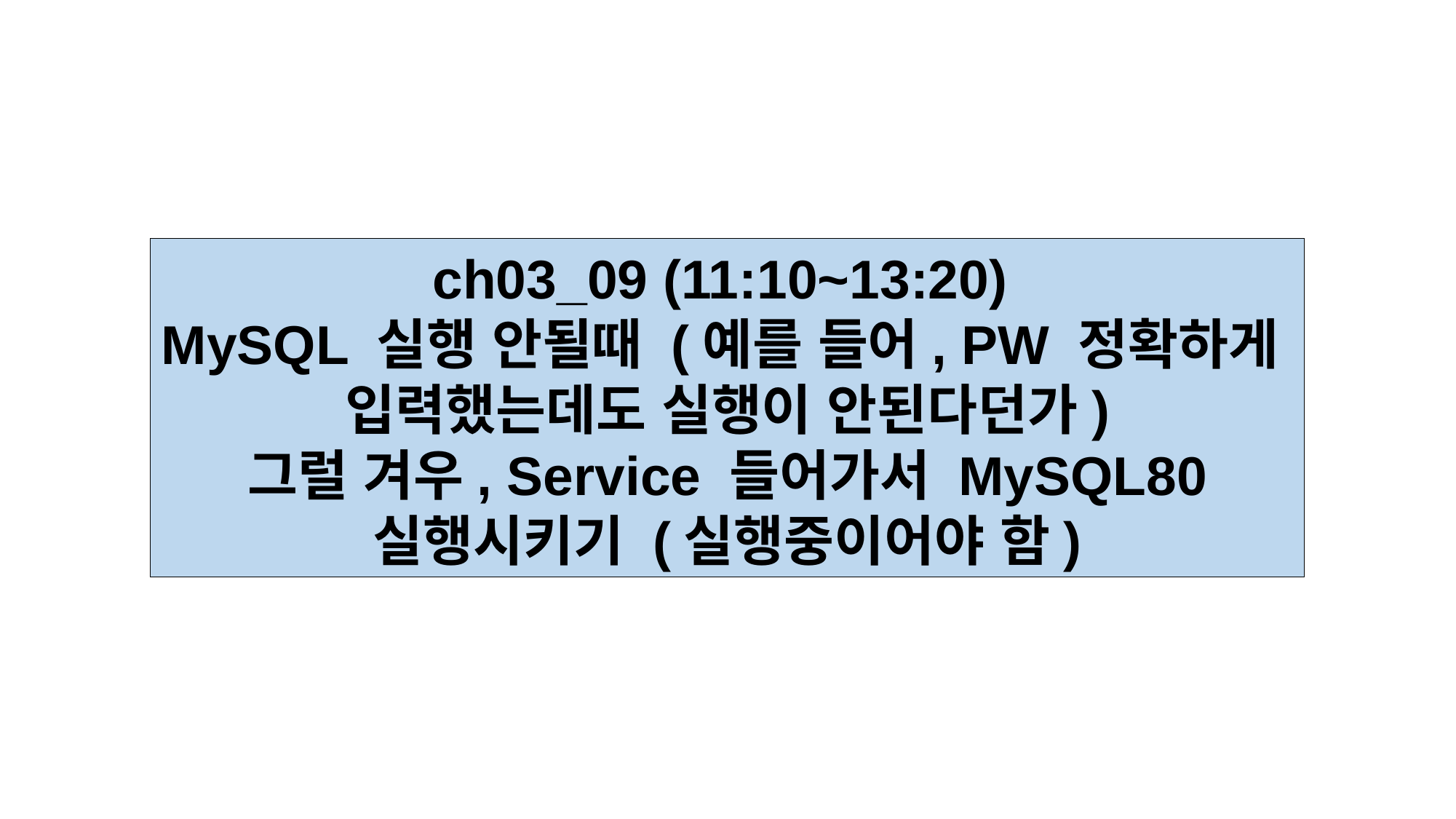

ch03_09 (11:10~13:20)
MySQL 실행 안될때 (예를 들어, PW 정확하게
입력했는데도 실행이 안된다던가)
그럴 겨우, Service 들어가서 MySQL80
실행시키기 (실행중이어야 함)